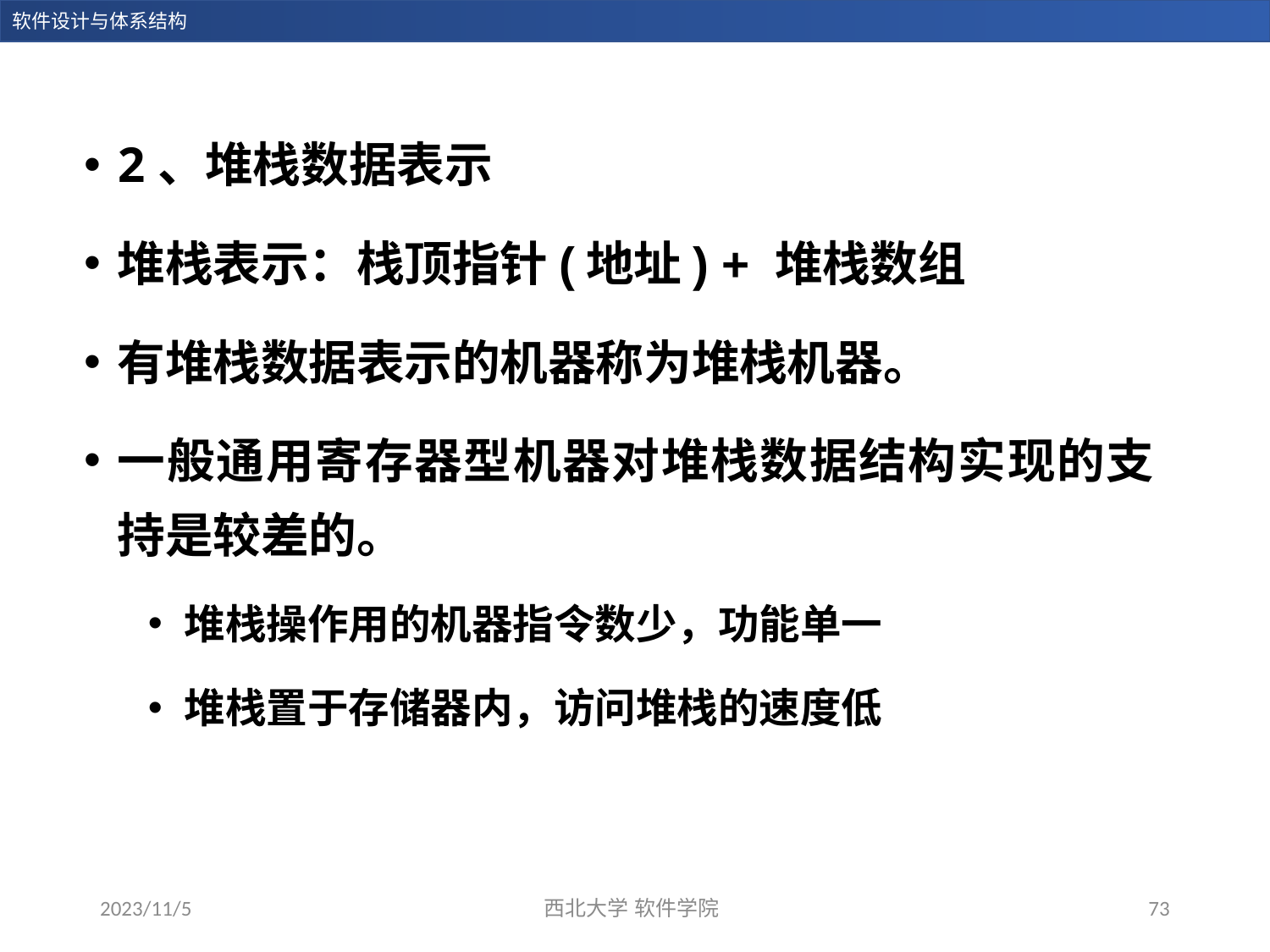

2、堆栈数据表示
堆栈表示：栈顶指针(地址) + 堆栈数组
有堆栈数据表示的机器称为堆栈机器。
一般通用寄存器型机器对堆栈数据结构实现的支持是较差的。
堆栈操作用的机器指令数少，功能单一
堆栈置于存储器内，访问堆栈的速度低

2023/11/5
西北大学 软件学院
73